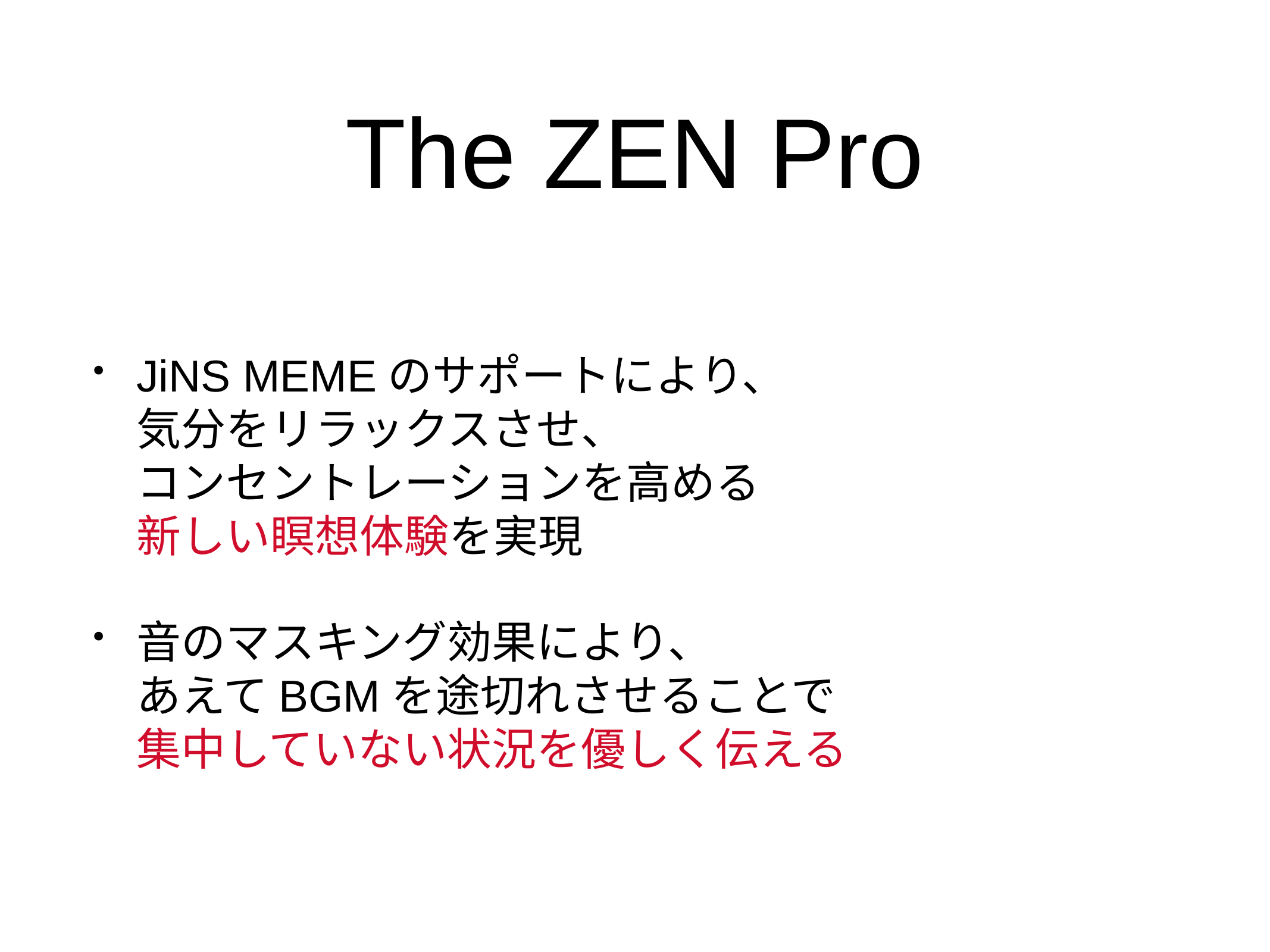

# The ZEN Pro
JiNS MEMEのサポートにより、
気分をリラックスさせ、
コンセントレーションを高める
新しい瞑想体験を実現
音のマスキング効果により、
あえてBGMを途切れさせることで
集中していない状況を優しく伝える